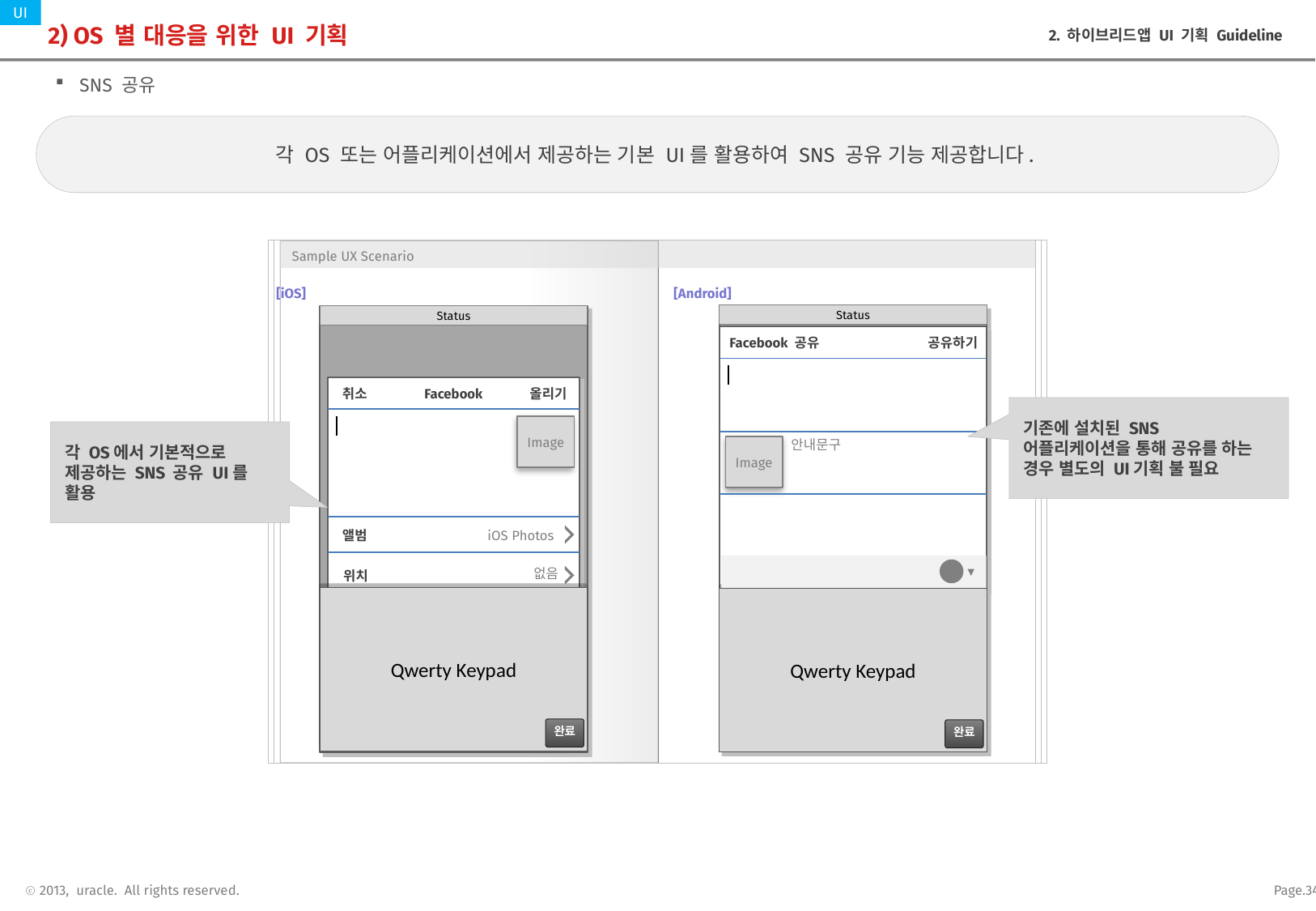

| Updated (2013/11/19) |
| --- |
| SNS 공유에 대한 가이드 추가 |
# 2) OS 별 대응을 위한 UI 기획
2. 하이브리드앱 UI 기획 Guideline
SNS 공유
각 OS 또는 어플리케이션에서 제공하는 기본 UI를 활용하여 SNS 공유 기능 제공합니다.
[iOS]
[Android]
Status

Facebook 공유
공유하기
Image
안내문구
Image
 ▼

Qwerty Keypad
완료
Status

취소
Facebook
올리기
기존에 설치된 SNS 어플리케이션을 통해 공유를 하는 경우 별도의 UI기획 불 필요
Image
각 OS에서 기본적으로 제공하는 SNS 공유 UI를 활용
앨범
iOS Photos

없음

위치
Qwerty Keypad
완료